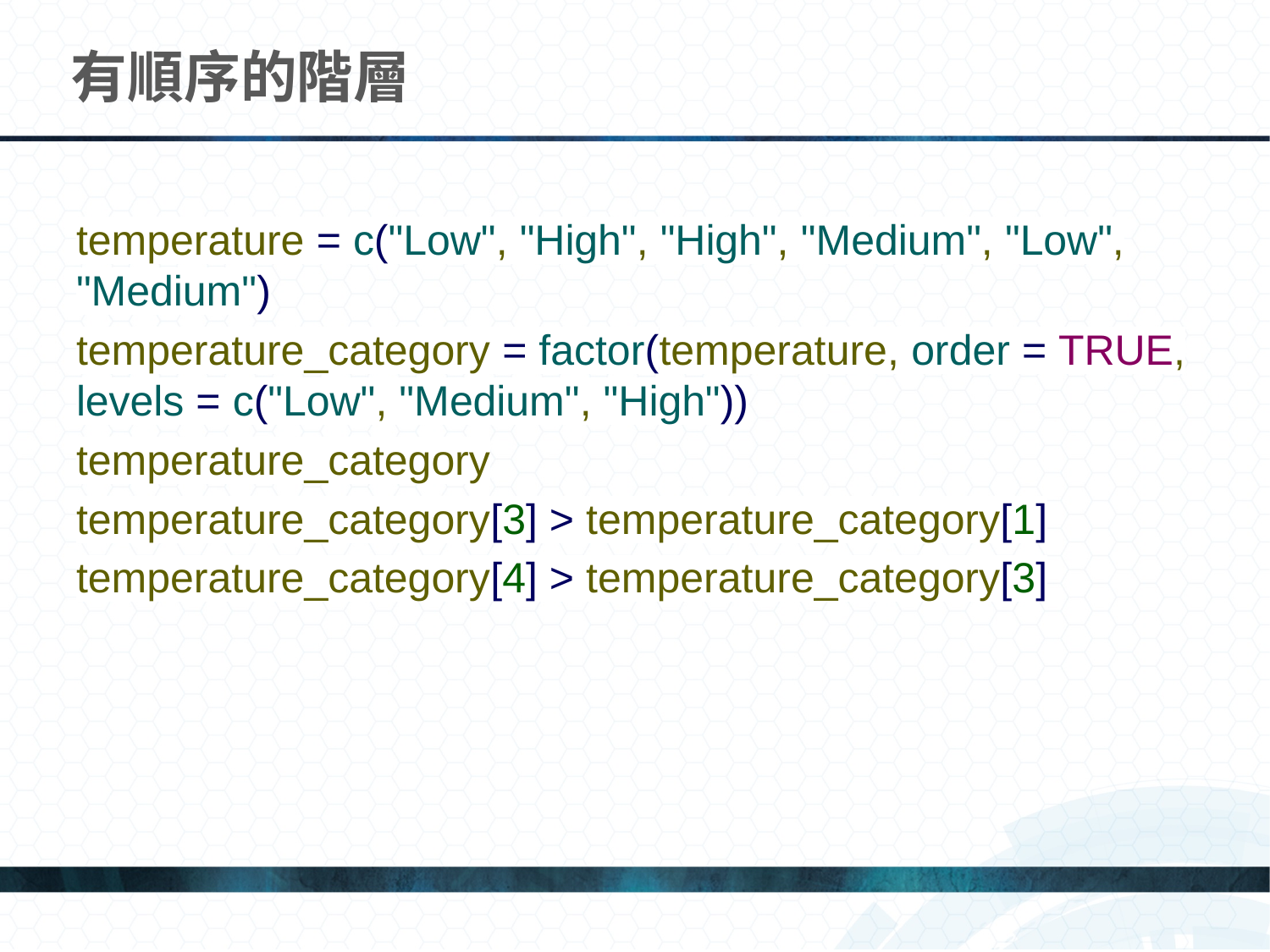

# 有順序的階層
temperature = c("Low", "High", "High", "Medium", "Low", "Medium")
temperature_category = factor(temperature, order = TRUE, levels = c("Low", "Medium", "High"))
temperature_category
temperature_category[3] > temperature_category[1]
temperature_category[4] > temperature_category[3]